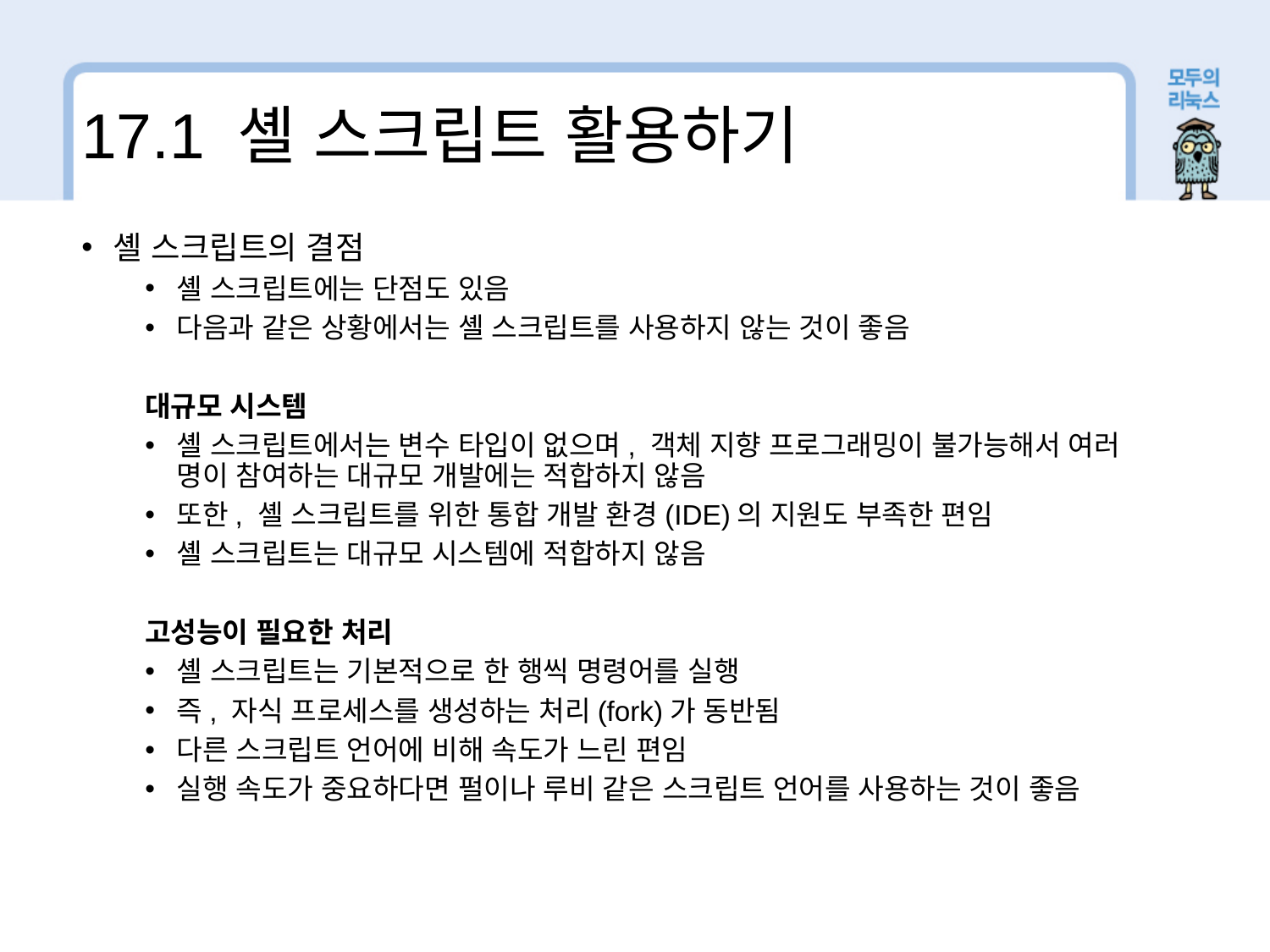

17.1 셸 스크립트 활용하기
셸 스크립트의 결점
셸 스크립트에는 단점도 있음
다음과 같은 상황에서는 셸 스크립트를 사용하지 않는 것이 좋음

대규모 시스템
셸 스크립트에서는 변수 타입이 없으며, 객체 지향 프로그래밍이 불가능해서 여러 명이 참여하는 대규모 개발에는 적합하지 않음
또한, 셸 스크립트를 위한 통합 개발 환경(IDE)의 지원도 부족한 편임
셸 스크립트는 대규모 시스템에 적합하지 않음

고성능이 필요한 처리
셸 스크립트는 기본적으로 한 행씩 명령어를 실행
즉, 자식 프로세스를 생성하는 처리(fork)가 동반됨
다른 스크립트 언어에 비해 속도가 느린 편임
실행 속도가 중요하다면 펄이나 루비 같은 스크립트 언어를 사용하는 것이 좋음